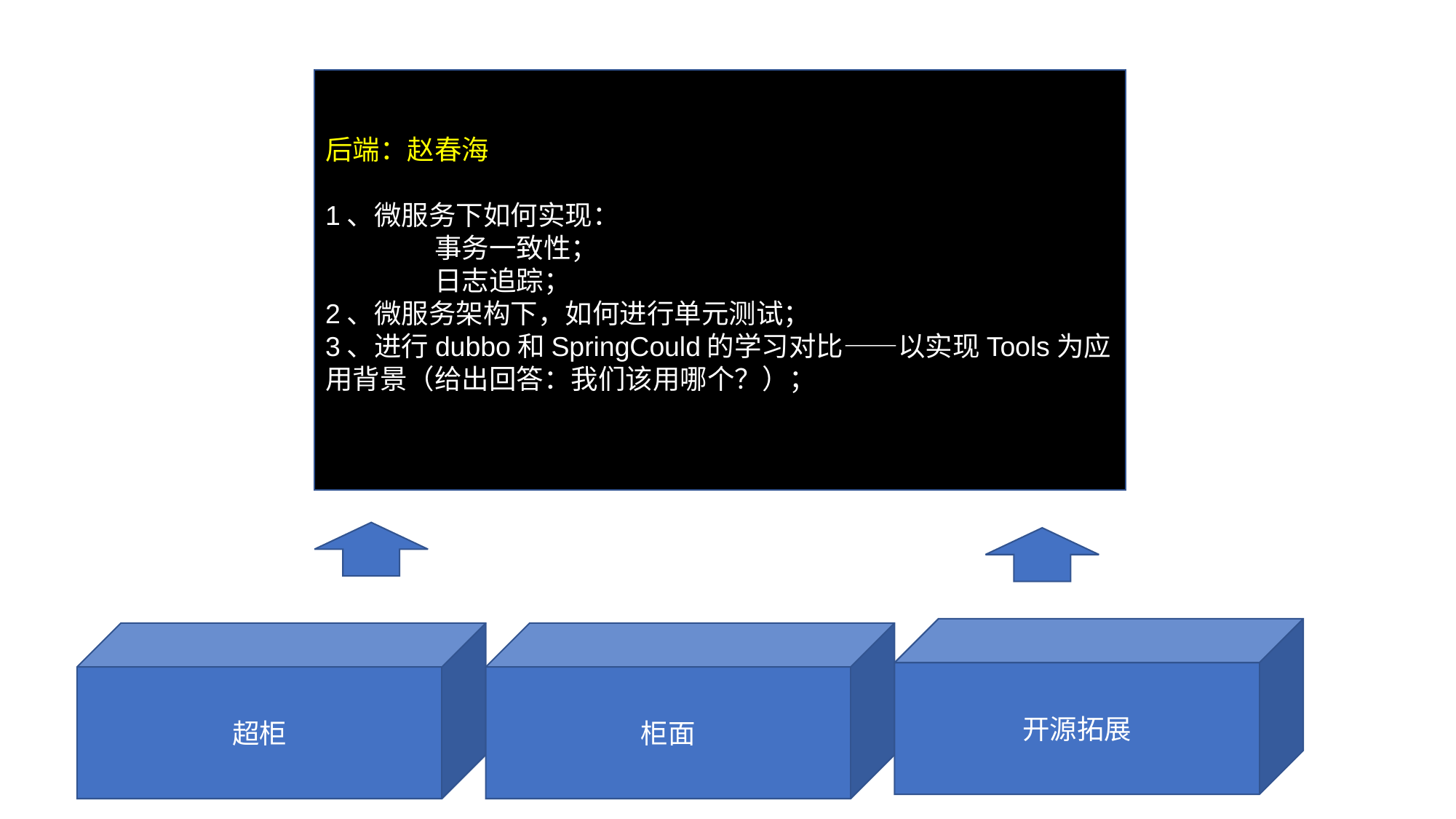

后端：赵春海

1、微服务下如何实现：
	事务一致性；
	日志追踪；
2、微服务架构下，如何进行单元测试；
3、进行dubbo和SpringCould的学习对比——以实现Tools为应用背景（给出回答：我们该用哪个？）；

开源拓展
超柜
柜面